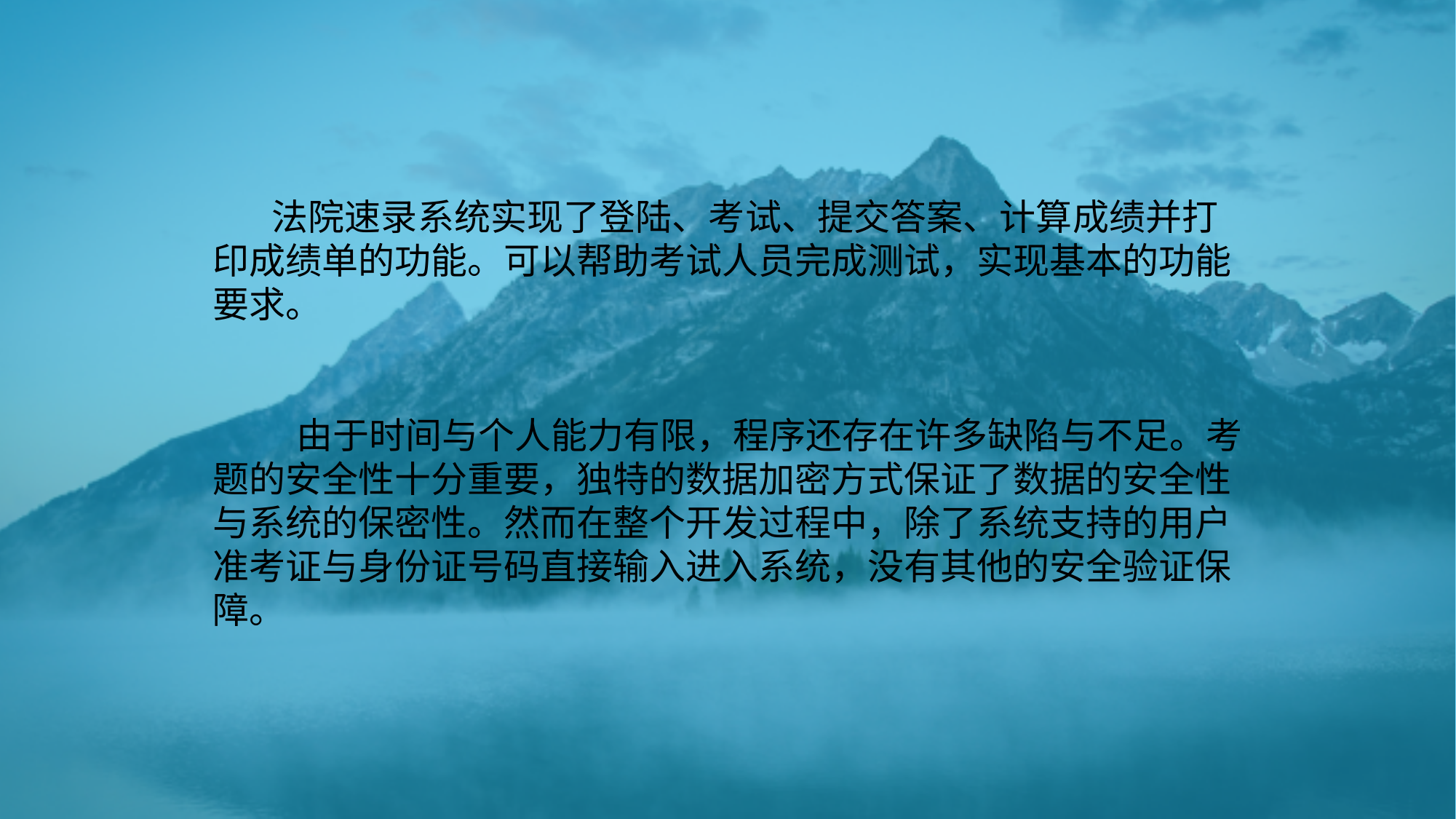

法院速录系统实现了登陆、考试、提交答案、计算成绩并打印成绩单的功能。可以帮助考试人员完成测试，实现基本的功能要求。

    由于时间与个人能力有限，程序还存在许多缺陷与不足。考题的安全性十分重要，独特的数据加密方式保证了数据的安全性与系统的保密性。然而在整个开发过程中，除了系统支持的用户准考证与身份证号码直接输入进入系统，没有其他的安全验证保障。